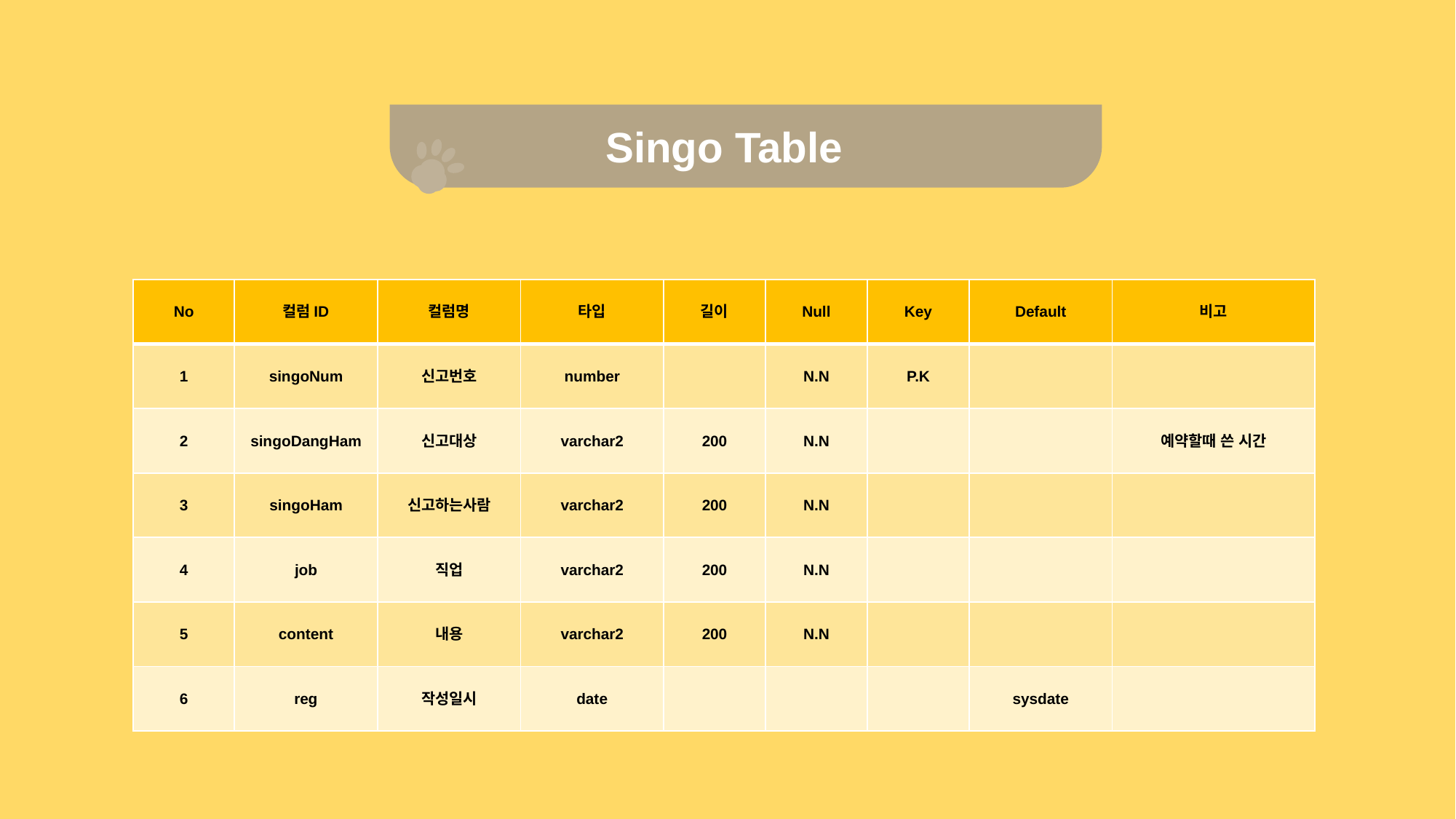

Singo Table

| No | 컬럼ID | 컬럼명 | 타입 | 길이 | Null | Key | Default | 비고 |
| --- | --- | --- | --- | --- | --- | --- | --- | --- |
| 1 | singoNum | 신고번호 | number |  | N.N | P.K |  |  |
| 2 | singoDangHam | 신고대상 | varchar2 | 200 | N.N |  |  | 예약할때 쓴 시간 |
| 3 | singoHam | 신고하는사람 | varchar2 | 200 | N.N |  |  |  |
| 4 | job | 직업 | varchar2 | 200 | N.N |  |  |  |
| 5 | content | 내용 | varchar2 | 200 | N.N |  |  |  |
| 6 | reg | 작성일시 | date |  |  |  | sysdate |  |